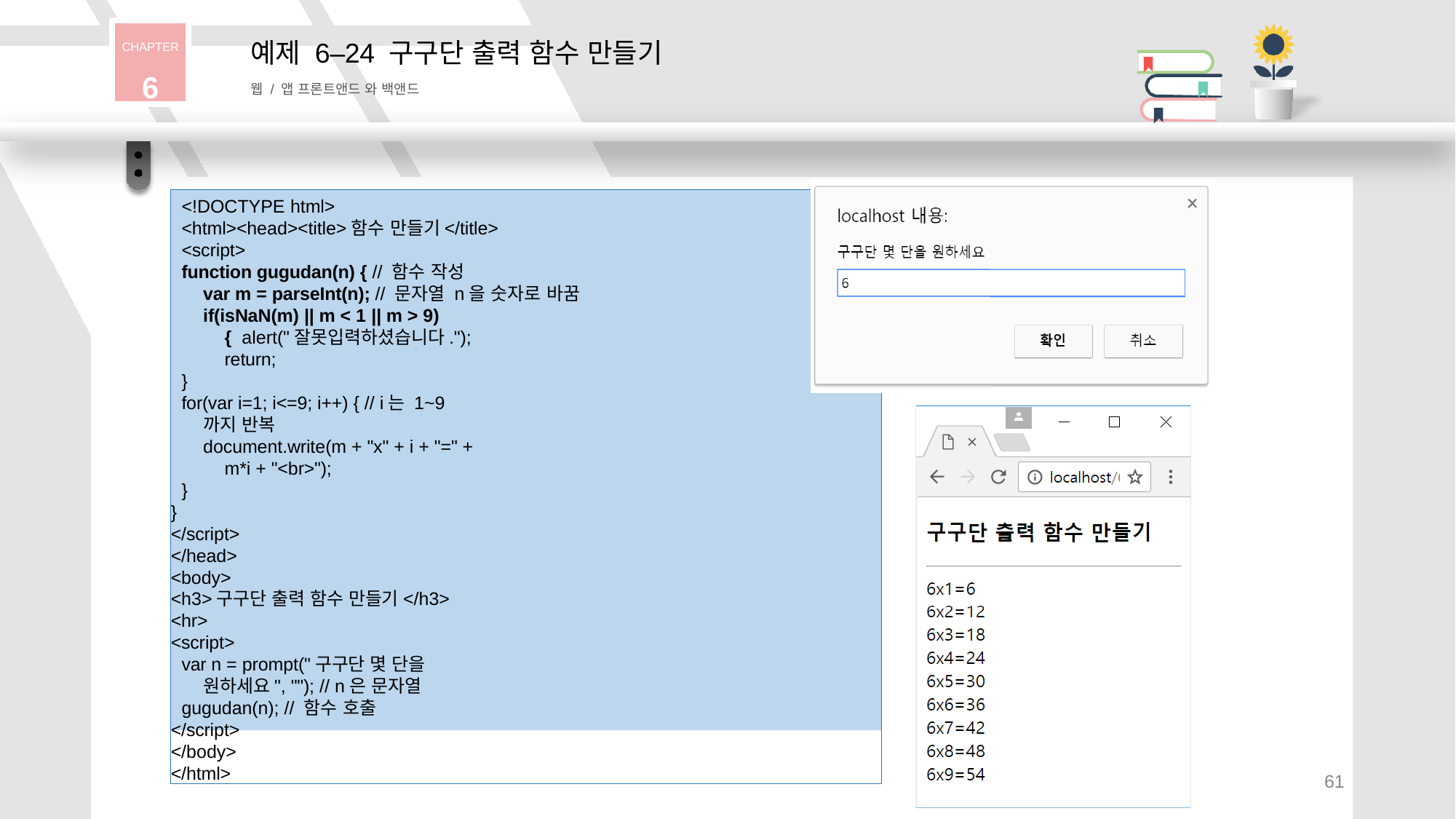

CHAPTER

6

# 예제 6–24 구구단 출력 함수 만들기

웹 / 앱 프론트앤드 와 백앤드

<!DOCTYPE html>
<html><head><title>함수 만들기</title>
<script>
function gugudan(n) { // 함수 작성
var m = parseInt(n); // 문자열 n을 숫자로 바꿈
if(isNaN(m) || m < 1 || m > 9) {  alert("잘못입력하셨습니다.");  return;
}
for(var i=1; i<=9; i++) { // i는 1~9까지 반복
document.write(m + "x" + i + "=" + m*i + "<br>");
}
}
</script>
</head>
<body>
<h3>구구단 출력 함수 만들기</h3>
<hr>
<script>
var n = prompt("구구단 몇 단을 원하세요", ""); // n은 문자열
gugudan(n); // 함수 호출
</script>
</body>
</html>

61